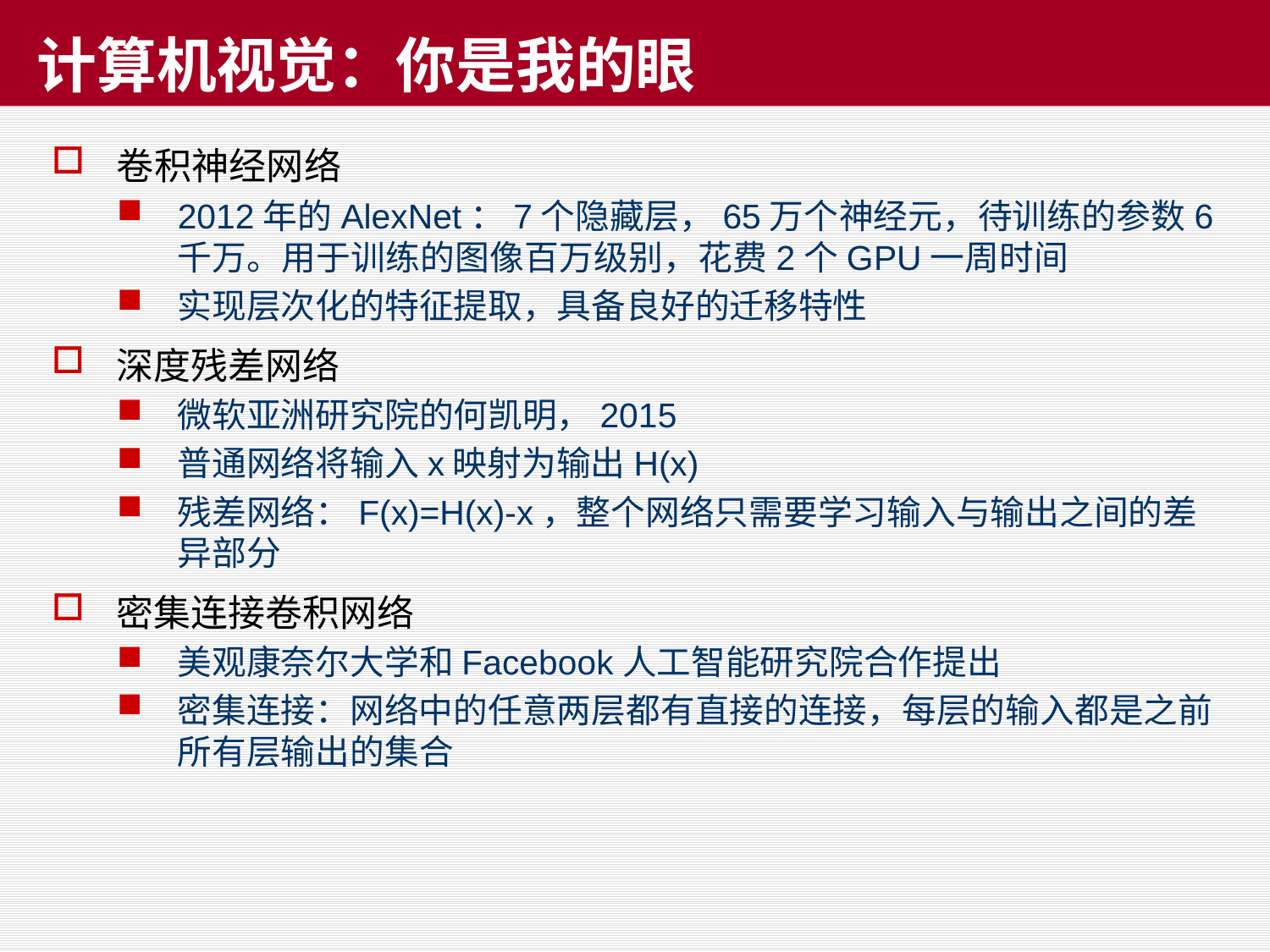

# 计算机视觉：你是我的眼
卷积神经网络
2012年的AlexNet：7个隐藏层，65万个神经元，待训练的参数6千万。用于训练的图像百万级别，花费2个GPU一周时间
实现层次化的特征提取，具备良好的迁移特性
深度残差网络
微软亚洲研究院的何凯明，2015
普通网络将输入x映射为输出H(x)
残差网络：F(x)=H(x)-x，整个网络只需要学习输入与输出之间的差异部分
密集连接卷积网络
美观康奈尔大学和Facebook人工智能研究院合作提出
密集连接：网络中的任意两层都有直接的连接，每层的输入都是之前所有层输出的集合